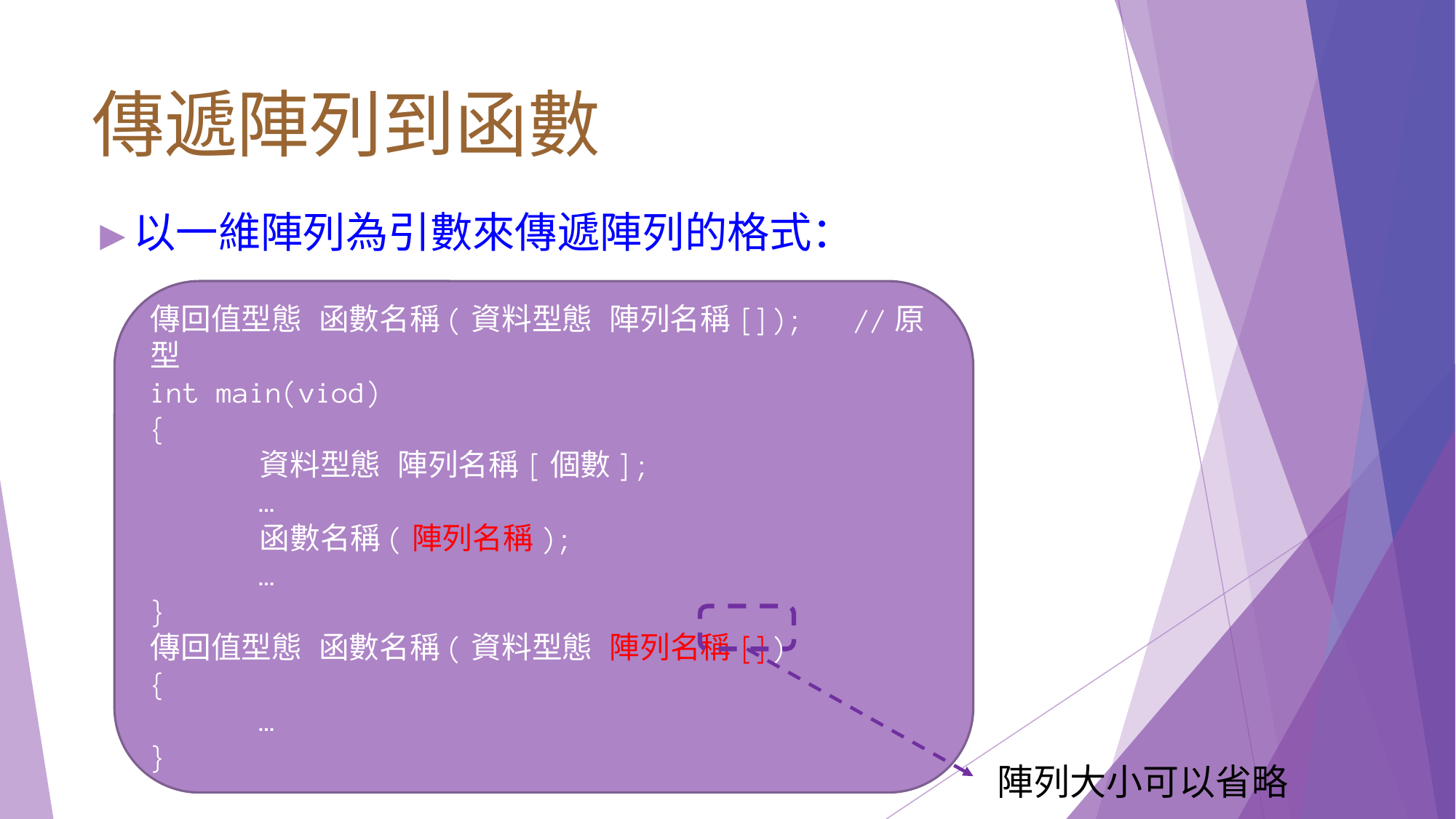

# 傳遞陣列到函數
以⼀維陣列為引數來傳遞陣列的格式：
傳回值型態 函數名稱(資料型態 陣列名稱[]);   //原型
int main(viod)
{
	資料型態 陣列名稱[個數];
	…
	函數名稱(陣列名稱);
	…
}
傳回值型態 函數名稱(資料型態 陣列名稱[])
{
	…
}

陣列大小可以省略